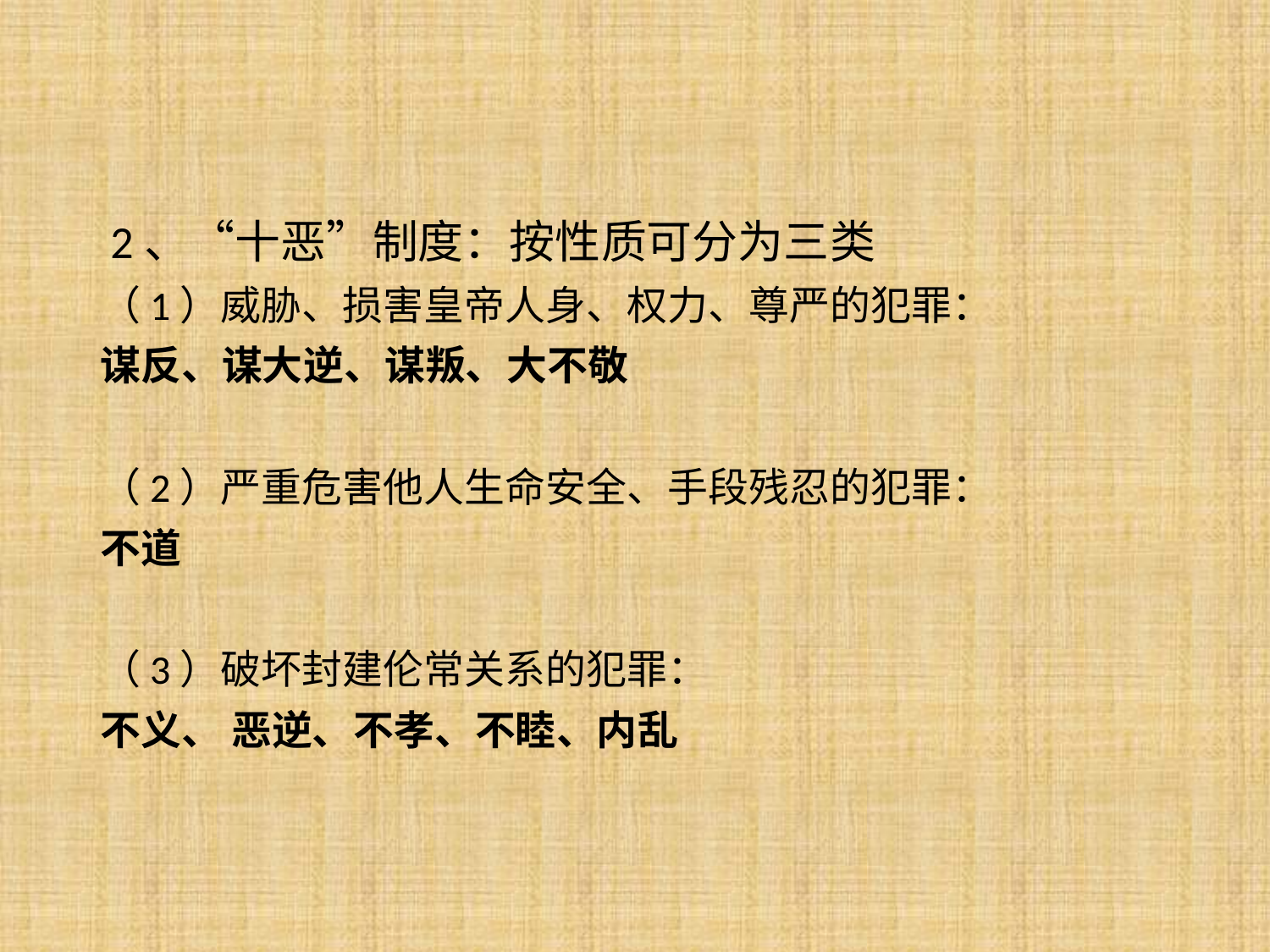

2、“十恶”制度：按性质可分为三类
（1）威胁、损害皇帝人身、权力、尊严的犯罪：
谋反、谋大逆、谋叛、大不敬

（2）严重危害他人生命安全、手段残忍的犯罪：
不道

（3）破坏封建伦常关系的犯罪：
不义、 恶逆、不孝、不睦、内乱